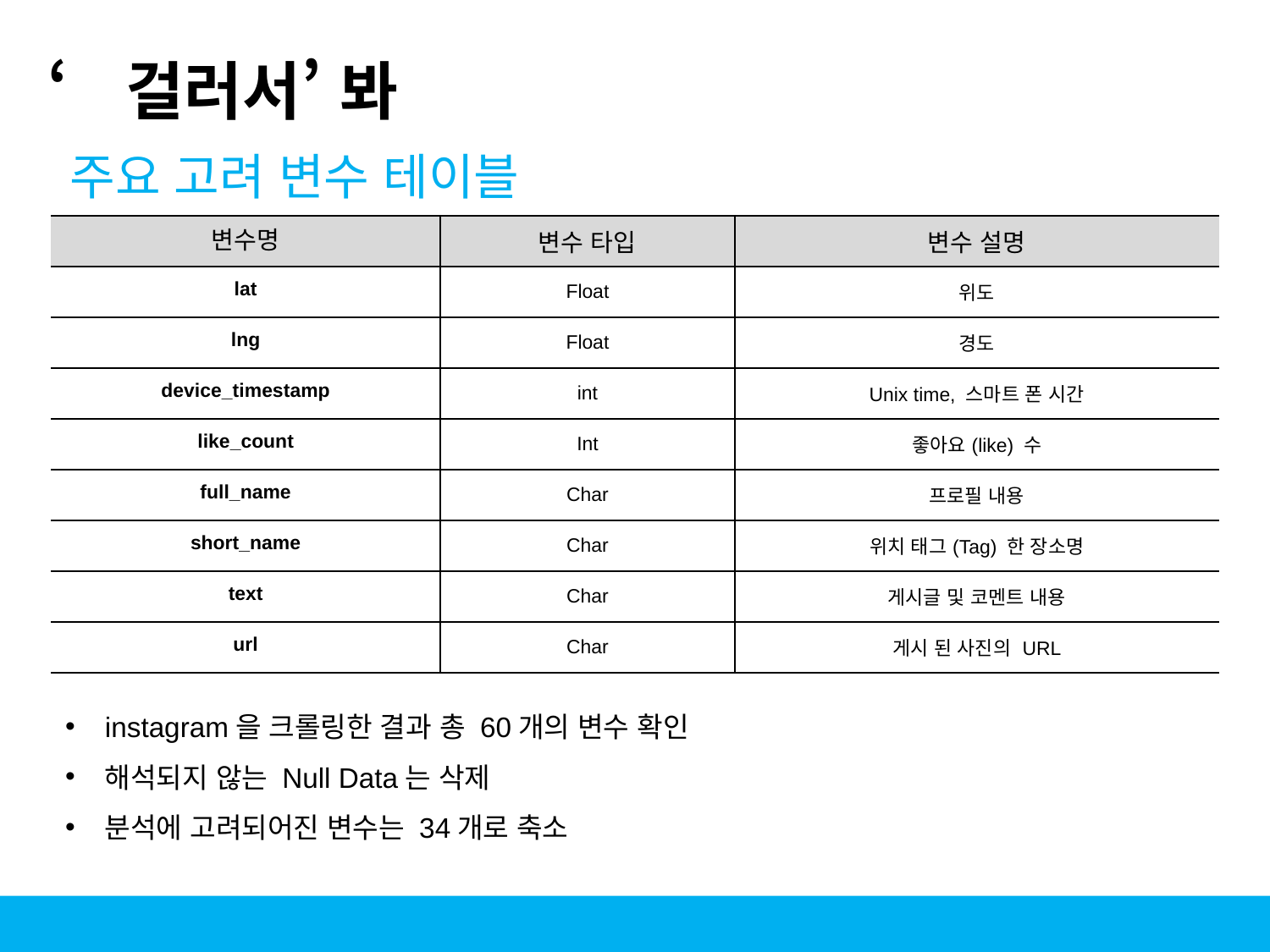

‘걸러서’ 봐
주요 고려 변수 테이블
| 변수명 | 변수 타입 | 변수 설명 |
| --- | --- | --- |
| lat | Float | 위도 |
| lng | Float | 경도 |
| device\_timestamp | int | Unix time, 스마트 폰 시간 |
| like\_count | Int | 좋아요(like) 수 |
| full\_name | Char | 프로필 내용 |
| short\_name | Char | 위치 태그(Tag) 한 장소명 |
| text | Char | 게시글 및 코멘트 내용 |
| url | Char | 게시 된 사진의 URL |
instagram을 크롤링한 결과 총 60개의 변수 확인
해석되지 않는 Null Data는 삭제
분석에 고려되어진 변수는 34개로 축소